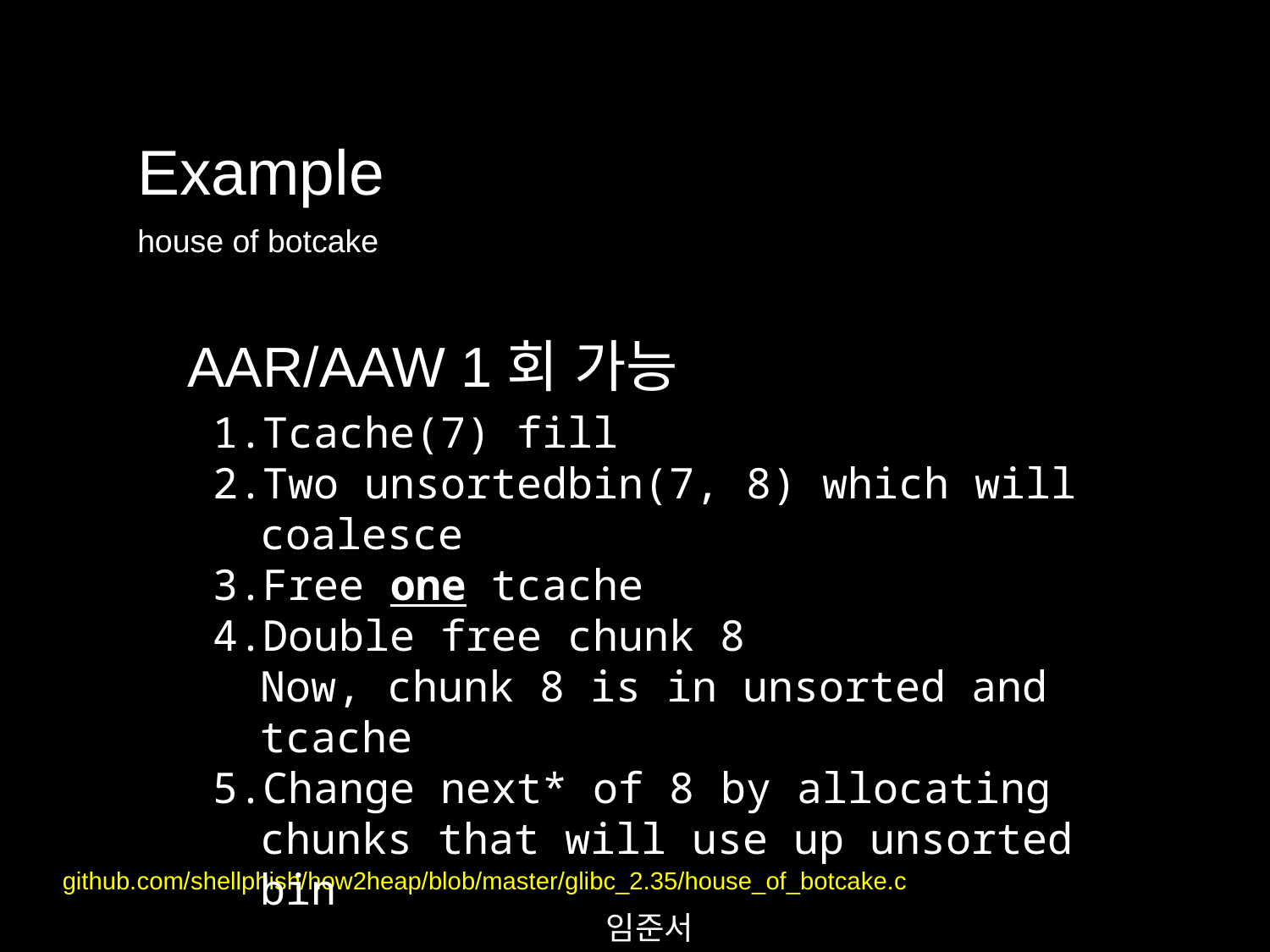

Example
house of botcake
AAR/AAW 1회 가능
Tcache(7) fill
Two unsortedbin(7, 8) which will coalesce
Free one tcache
Double free chunk 8
Now, chunk 8 is in unsorted and tcache
Change next* of 8 by allocating chunks that will use up unsorted bin

github.com/shellphish/how2heap/blob/master/glibc_2.35/house_of_botcake.c

임준서